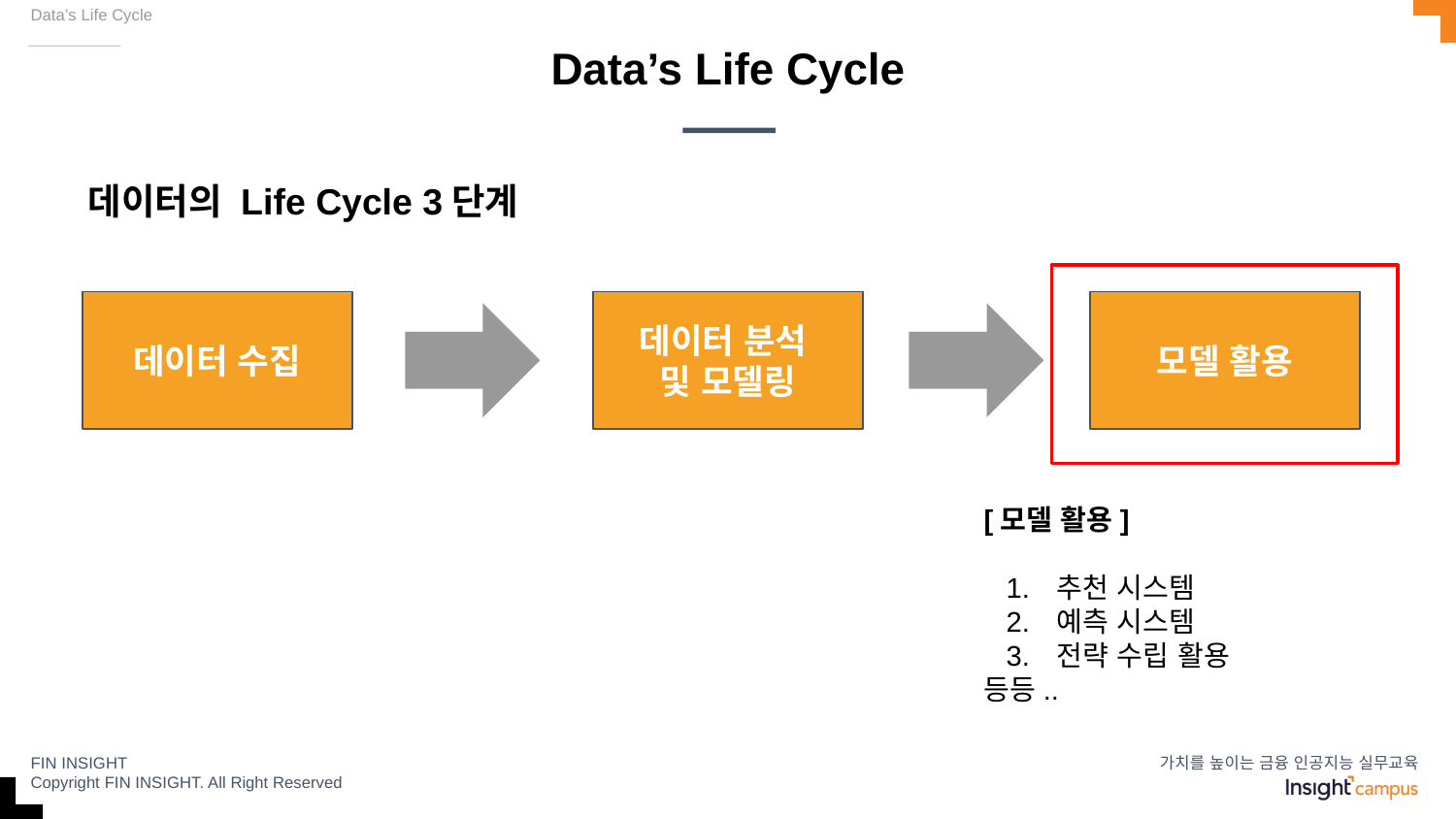

Data’s Life Cycle
# Data’s Life Cycle
데이터의 Life Cycle 3단계

데이터 수집
데이터 분석
및 모델링
모델 활용

[모델 활용]

추천 시스템
예측 시스템
전략 수립 활용
등등..